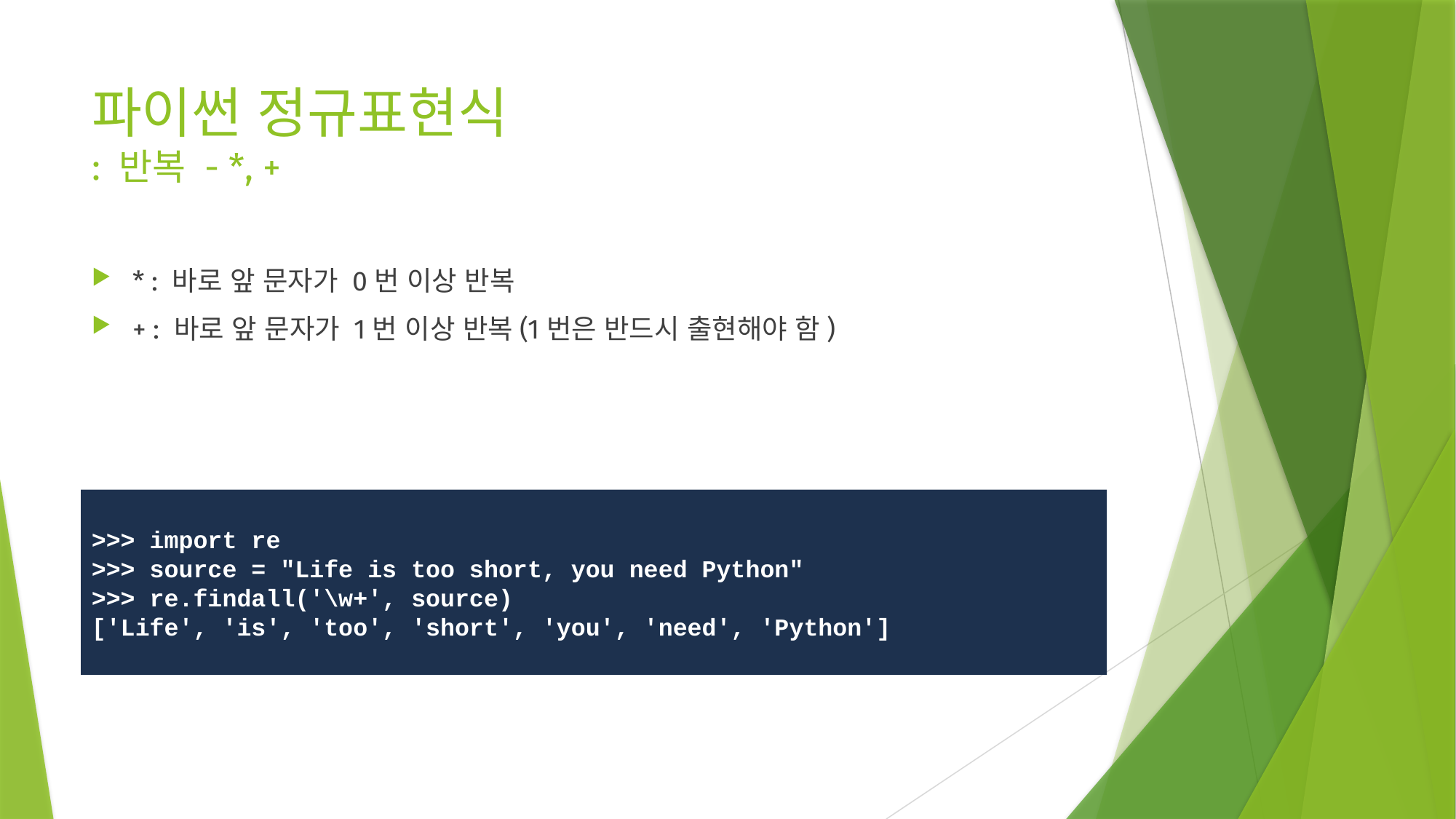

# 파이썬 정규표현식 : 반복 - *, +
* : 바로 앞 문자가 0번 이상 반복
+ : 바로 앞 문자가 1번 이상 반복(1번은 반드시 출현해야 함)

>>> import re
>>> source = "Life is too short, you need Python"
>>> re.findall('\w+', source)
['Life', 'is', 'too', 'short', 'you', 'need', 'Python']